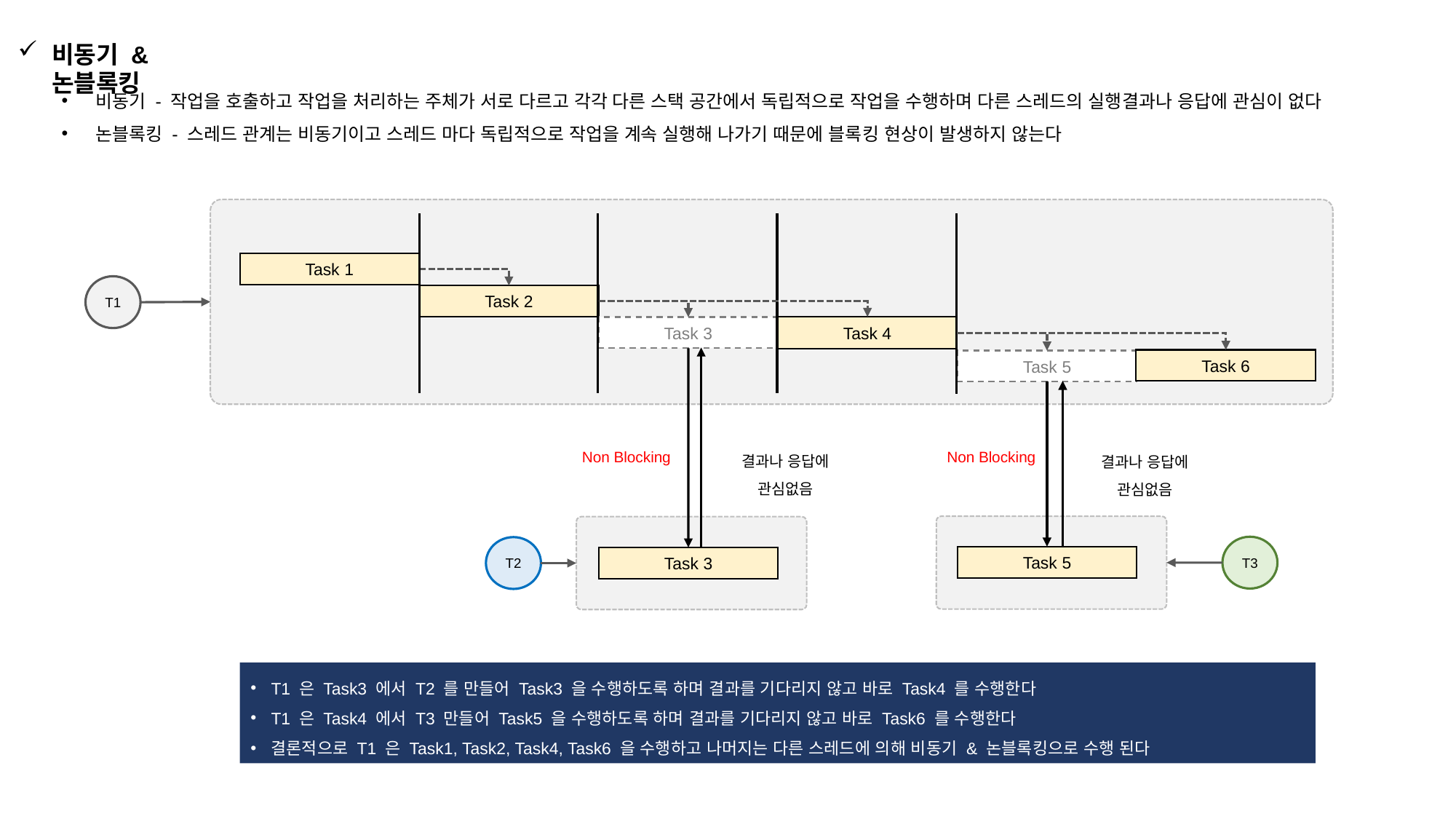

비동기 & 논블록킹
비동기 - 작업을 호출하고 작업을 처리하는 주체가 서로 다르고 각각 다른 스택 공간에서 독립적으로 작업을 수행하며 다른 스레드의 실행결과나 응답에 관심이 없다
논블록킹 - 스레드 관계는 비동기이고 스레드 마다 독립적으로 작업을 계속 실행해 나가기 때문에 블록킹 현상이 발생하지 않는다

Task 1
T1
Task 2
Task 4
Task 3
Task 6
Task 5
결과나 응답에 관심없음
결과나 응답에 관심없음
Non Blocking
Non Blocking

T3
T2
Task 5
Task 3
T1 은 Task3 에서 T2 를 만들어 Task3 을 수행하도록 하며 결과를 기다리지 않고 바로 Task4 를 수행한다
T1 은 Task4 에서 T3 만들어 Task5 을 수행하도록 하며 결과를 기다리지 않고 바로 Task6 를 수행한다
결론적으로 T1 은 Task1, Task2, Task4, Task6 을 수행하고 나머지는 다른 스레드에 의해 비동기 & 논블록킹으로 수행 된다